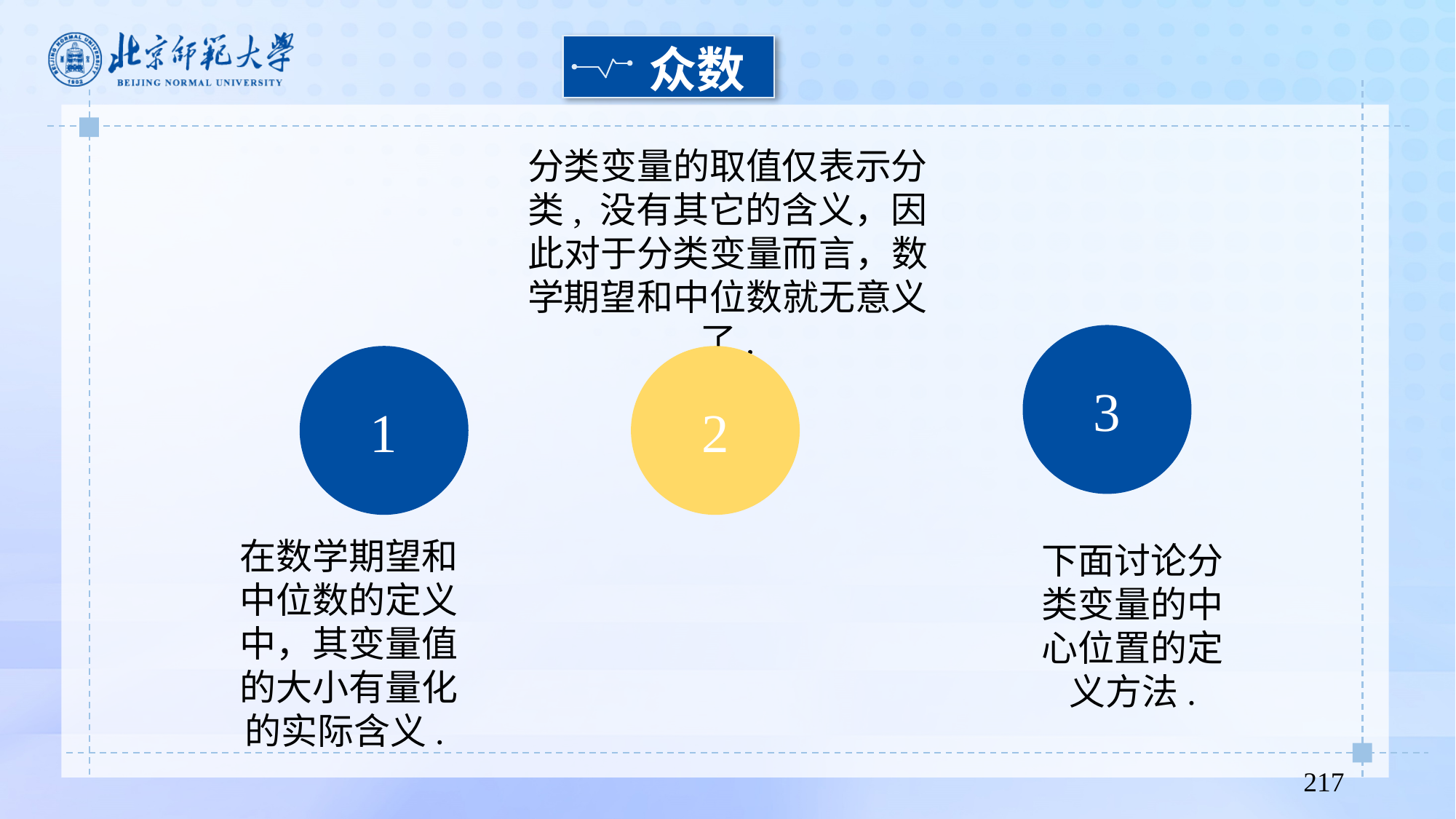

众数
分类变量的取值仅表示分类, 没有其它的含义，因此对于分类变量而言，数学期望和中位数就无意义了.
3
2
1
在数学期望和中位数的定义中，其变量值的大小有量化的实际含义.
下面讨论分类变量的中心位置的定义方法.
217